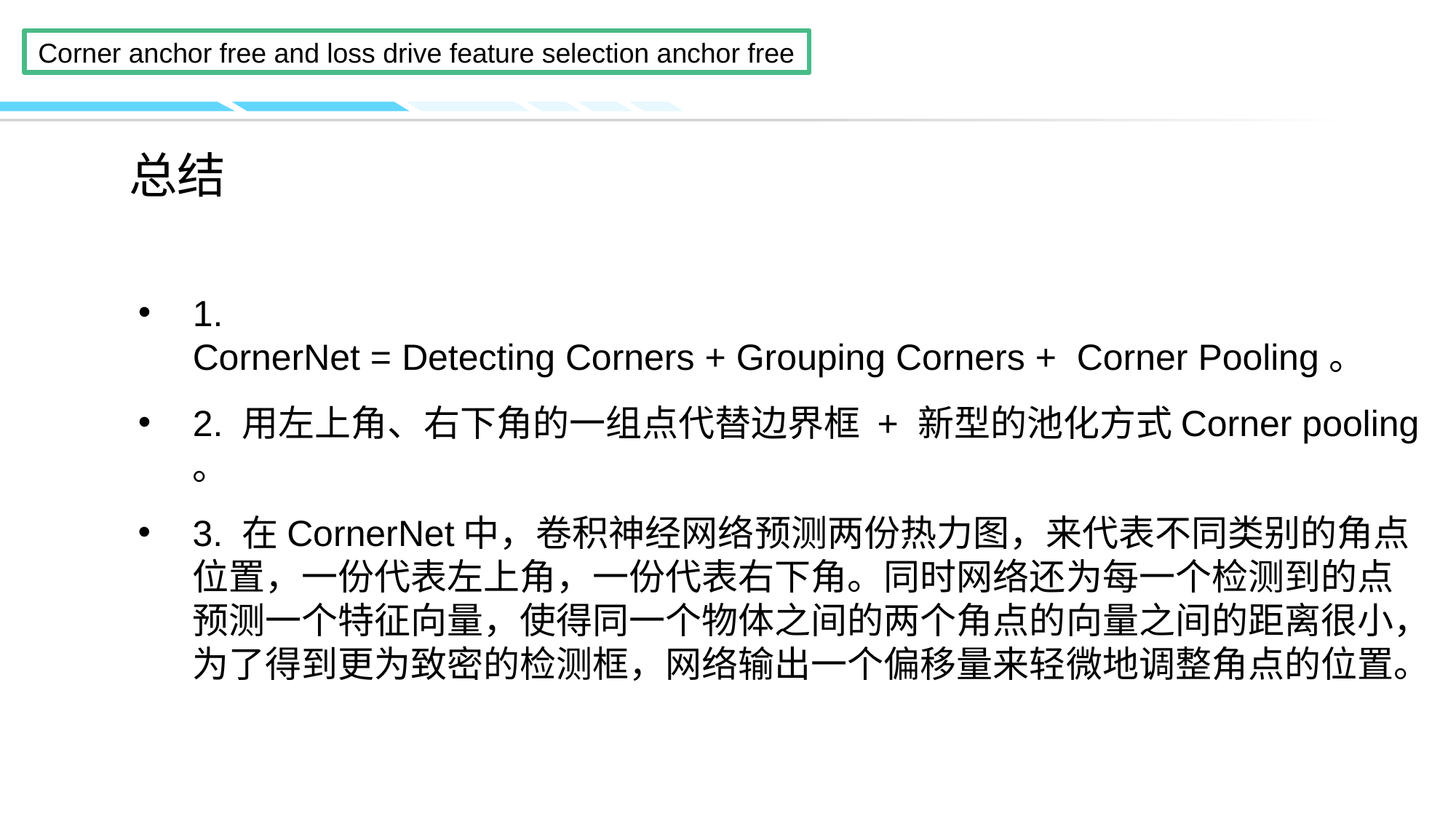

1. CornerNet = Detecting Corners + Grouping Corners +  Corner Pooling。
2. 用左上角、右下角的一组点代替边界框 + 新型的池化方式Corner pooling 。
3. 在CornerNet中，卷积神经网络预测两份热力图，来代表不同类别的角点位置，一份代表左上角，一份代表右下角。同时网络还为每一个检测到的点预测一个特征向量，使得同一个物体之间的两个角点的向量之间的距离很小，为了得到更为致密的检测框，网络输出一个偏移量来轻微地调整角点的位置。